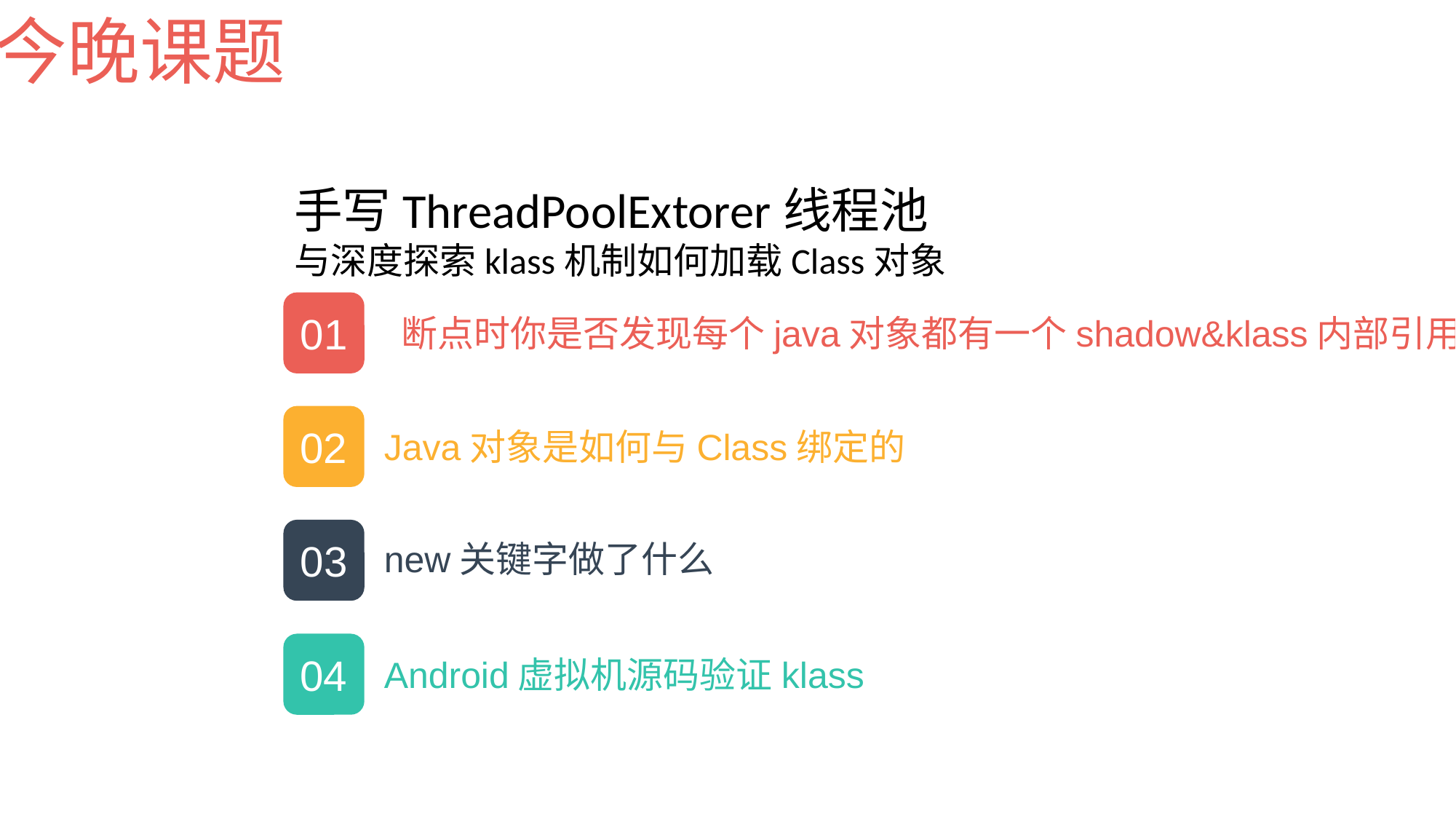

今晚课题
手写ThreadPoolExtorer线程池
与深度探索klass机制如何加载Class对象
01
 断点时你是否发现每个java对象都有一个shadow&klass内部引用
02
Java对象是如何与Class绑定的
03
new关键字做了什么
04
Android虚拟机源码验证klass